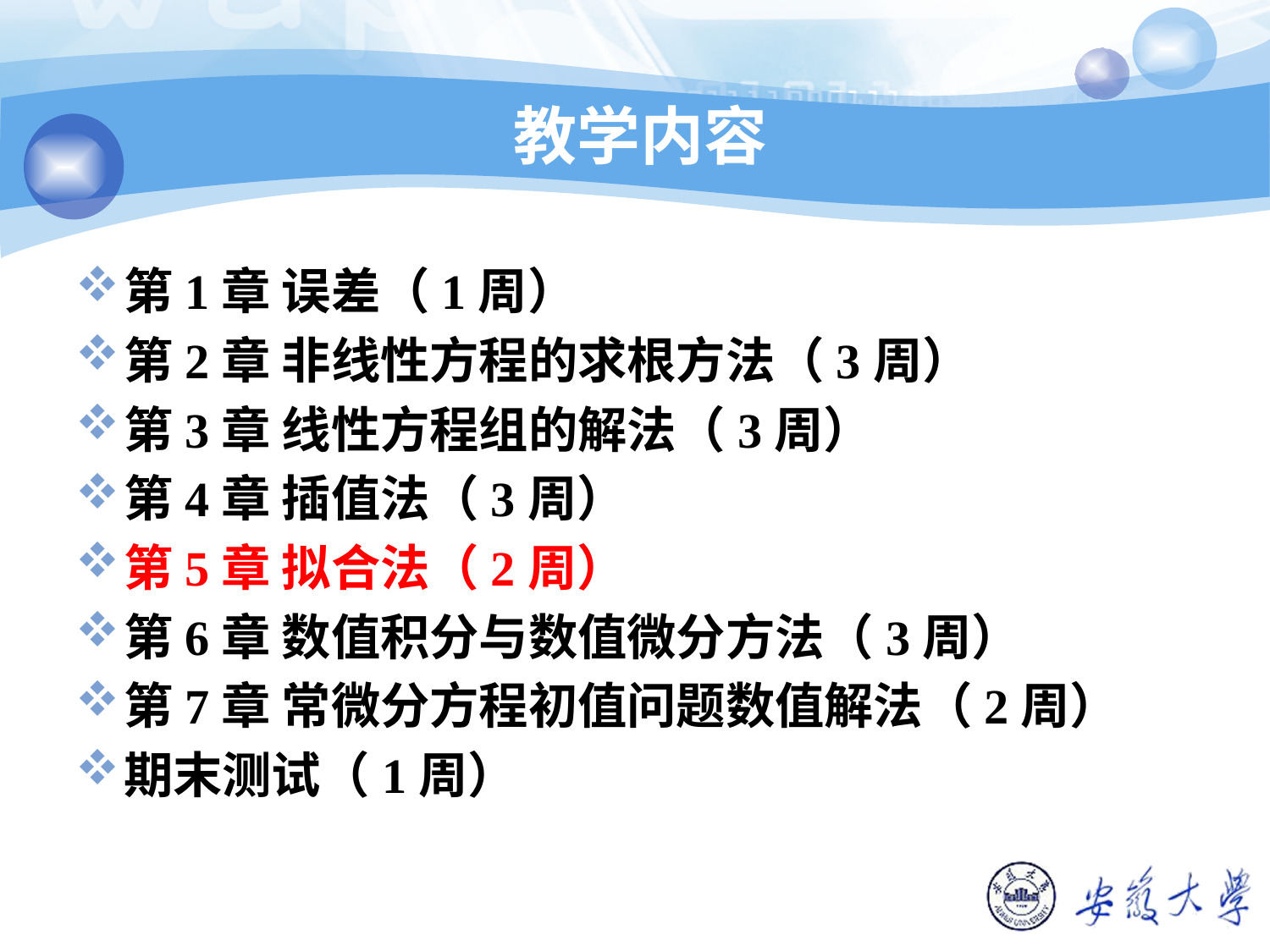

# 教学内容
第1章 误差（1周）
第2章 非线性方程的求根方法（3周）
第3章 线性方程组的解法（3周）
第4章 插值法（3周）
第5章 拟合法（2周）
第6章 数值积分与数值微分方法（3周）
第7章 常微分方程初值问题数值解法（2周）
期末测试（1周）